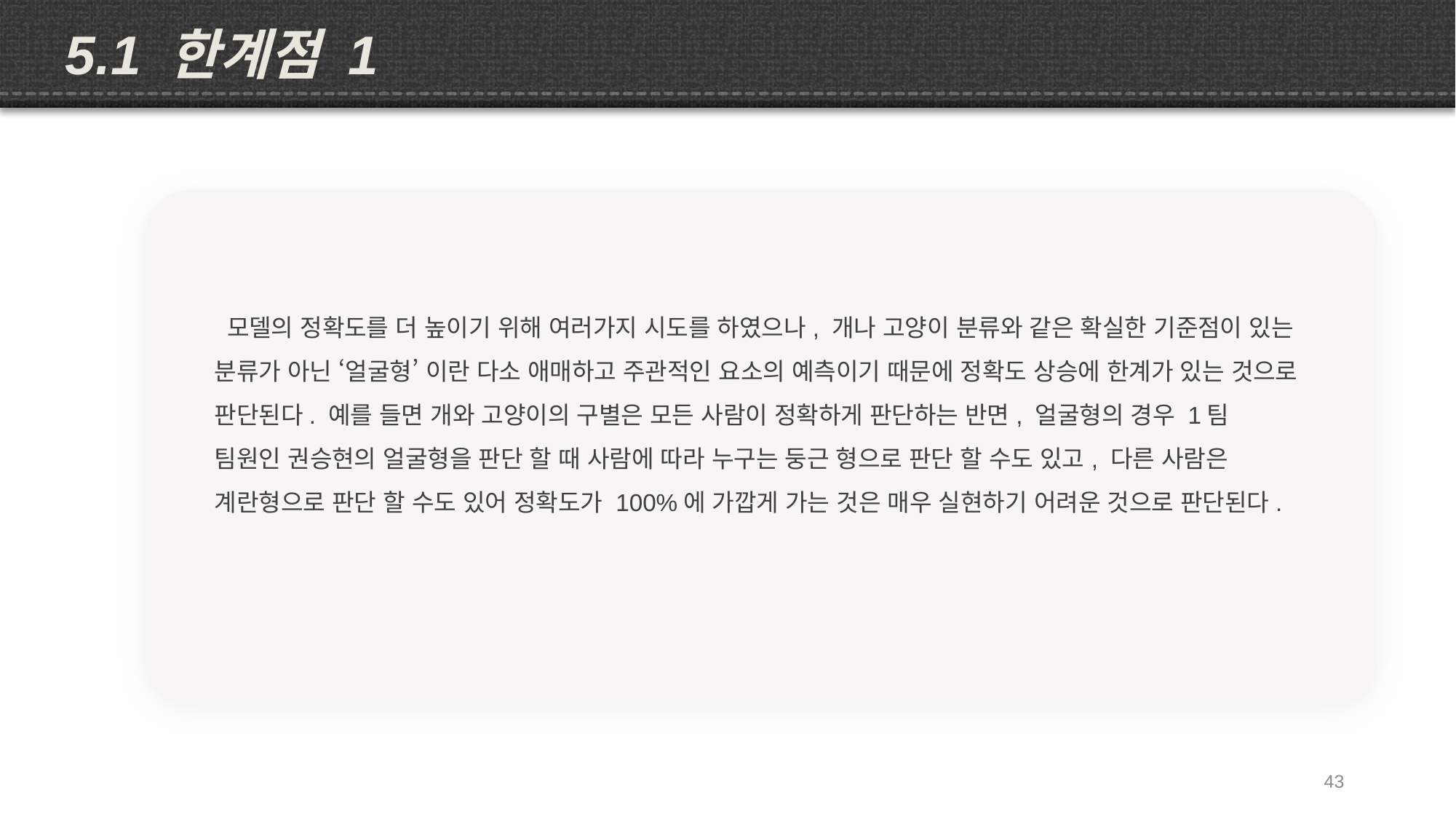

5.1 한계점 1

 모델의 정확도를 더 높이기 위해 여러가지 시도를 하였으나, 개나 고양이 분류와 같은 확실한 기준점이 있는 분류가 아닌 ‘얼굴형’ 이란 다소 애매하고 주관적인 요소의 예측이기 때문에 정확도 상승에 한계가 있는 것으로 판단된다. 예를 들면 개와 고양이의 구별은 모든 사람이 정확하게 판단하는 반면, 얼굴형의 경우 1팀 팀원인 권승현의 얼굴형을 판단 할 때 사람에 따라 누구는 둥근 형으로 판단 할 수도 있고, 다른 사람은 계란형으로 판단 할 수도 있어 정확도가 100%에 가깝게 가는 것은 매우 실현하기 어려운 것으로 판단된다.
43